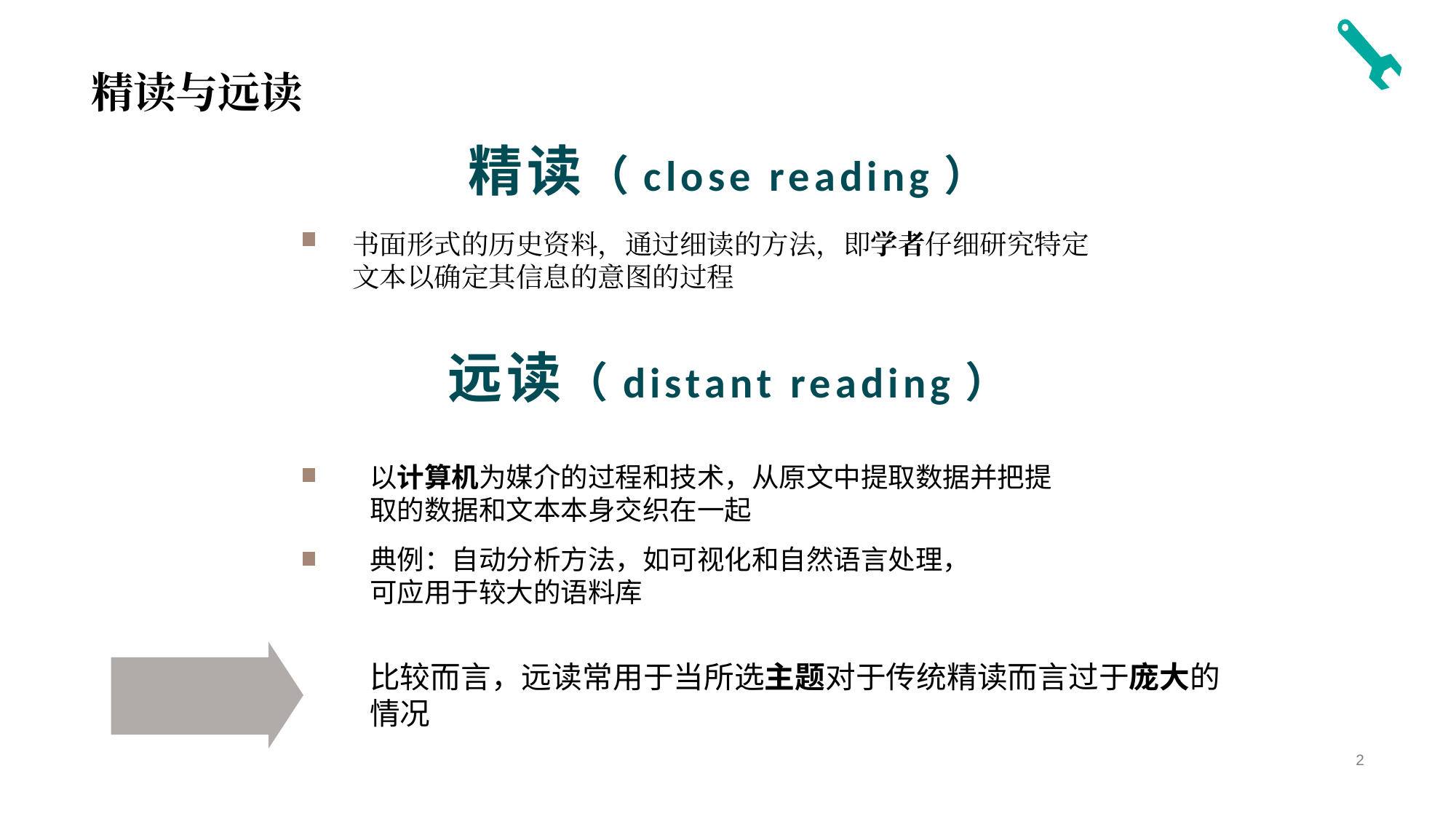

# 精读与远读

精读（close reading）
书面形式的历史资料，通过细读的方法，即学者仔细研究特定文本以确定其信息的意图的过程

远读（distant reading）
以计算机为媒介的过程和技术，从原文中提取数据并把提取的数据和文本本身交织在一起

典例：自动分析方法，如可视化和自然语言处理，可应用于较大的语料库

比较而言，远读常用于当所选主题对于传统精读而言过于庞大的情况
2